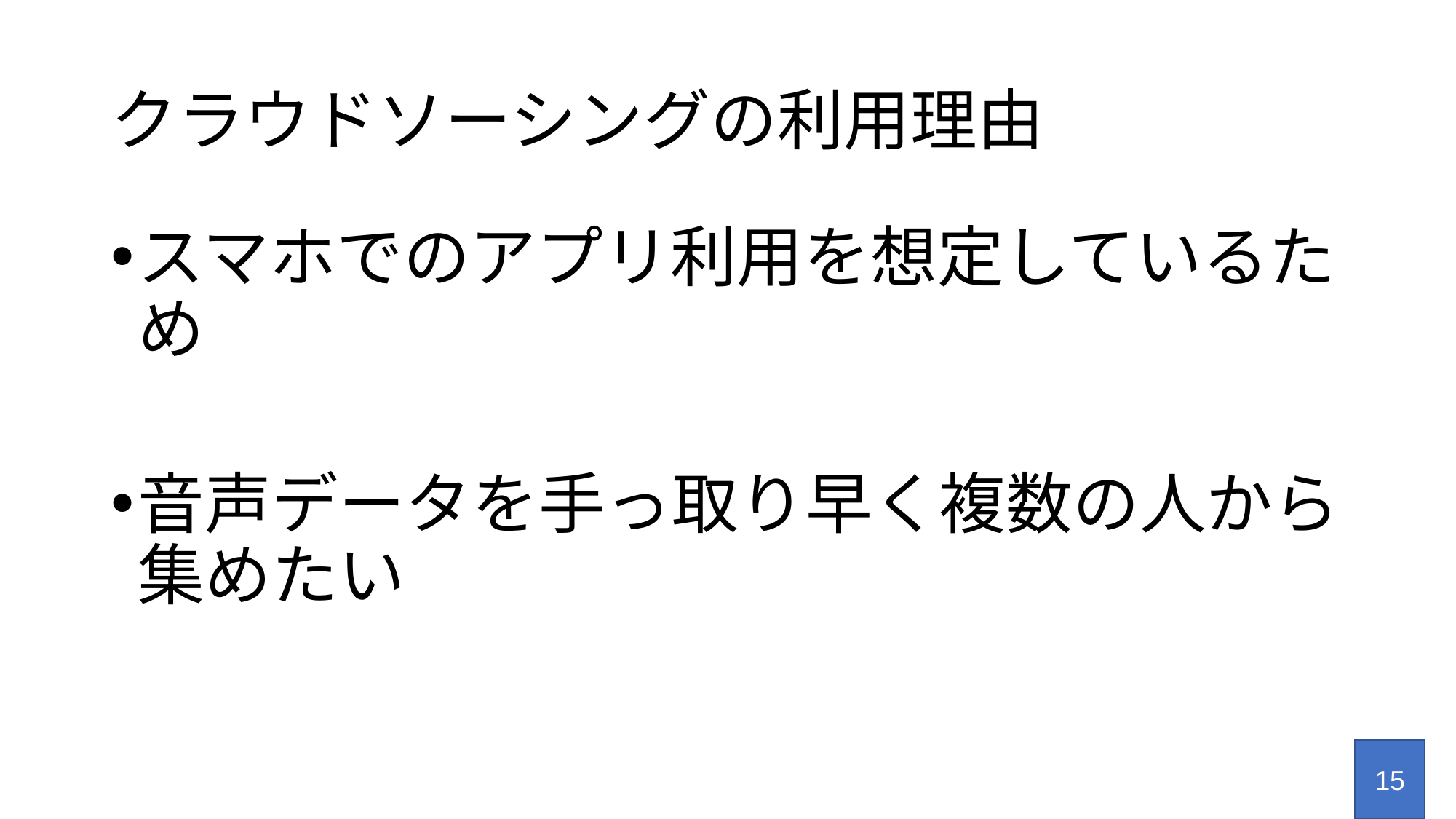

# クラウドソーシングの利用理由
スマホでのアプリ利用を想定しているため

音声データを手っ取り早く複数の人から集めたい

15